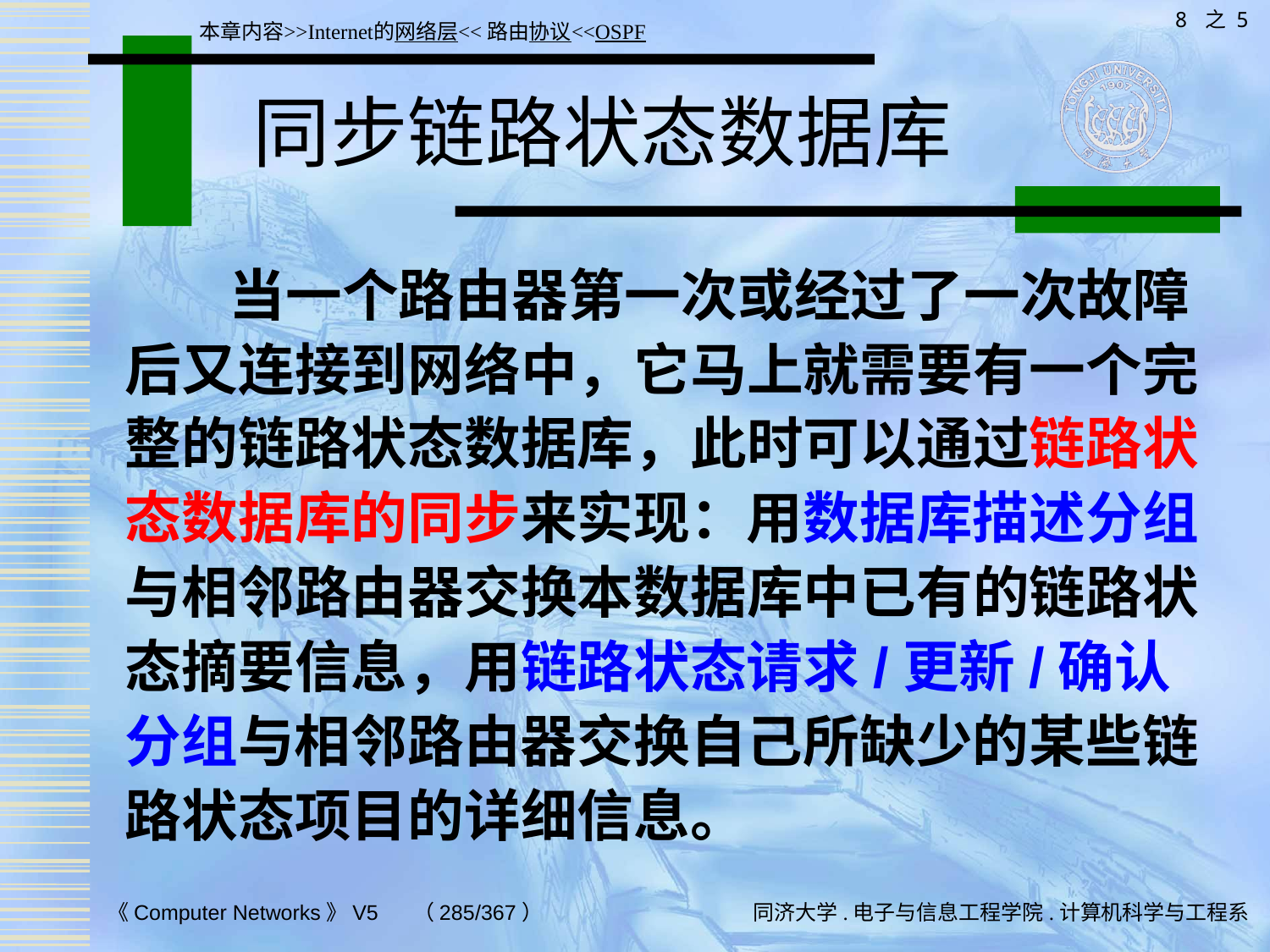

8 之 5
本章内容>>Internet的网络层<<路由协议<<OSPF
# 同步链路状态数据库
       当一个路由器第一次或经过了一次故障后又连接到网络中，它马上就需要有一个完整的链路状态数据库，此时可以通过链路状态数据库的同步来实现：用数据库描述分组与相邻路由器交换本数据库中已有的链路状态摘要信息，用链路状态请求/更新/确认分组与相邻路由器交换自己所缺少的某些链路状态项目的详细信息。